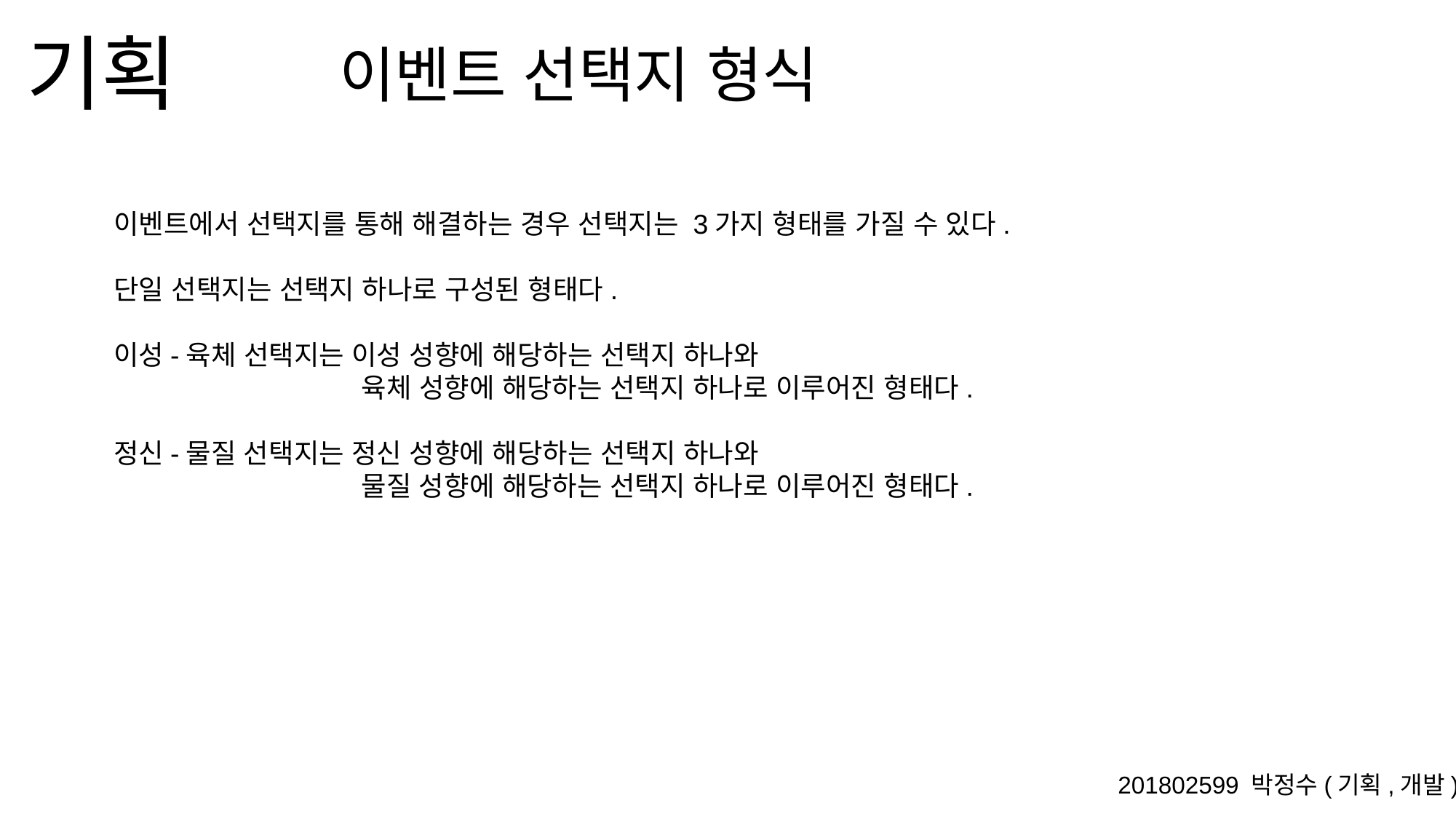

이벤트 선택지 형식
이벤트에서 선택지를 통해 해결하는 경우 선택지는 3가지 형태를 가질 수 있다.

단일 선택지는 선택지 하나로 구성된 형태다.

이성-육체 선택지는 이성 성향에 해당하는 선택지 하나와
		   육체 성향에 해당하는 선택지 하나로 이루어진 형태다.

정신-물질 선택지는 정신 성향에 해당하는 선택지 하나와
		   물질 성향에 해당하는 선택지 하나로 이루어진 형태다.